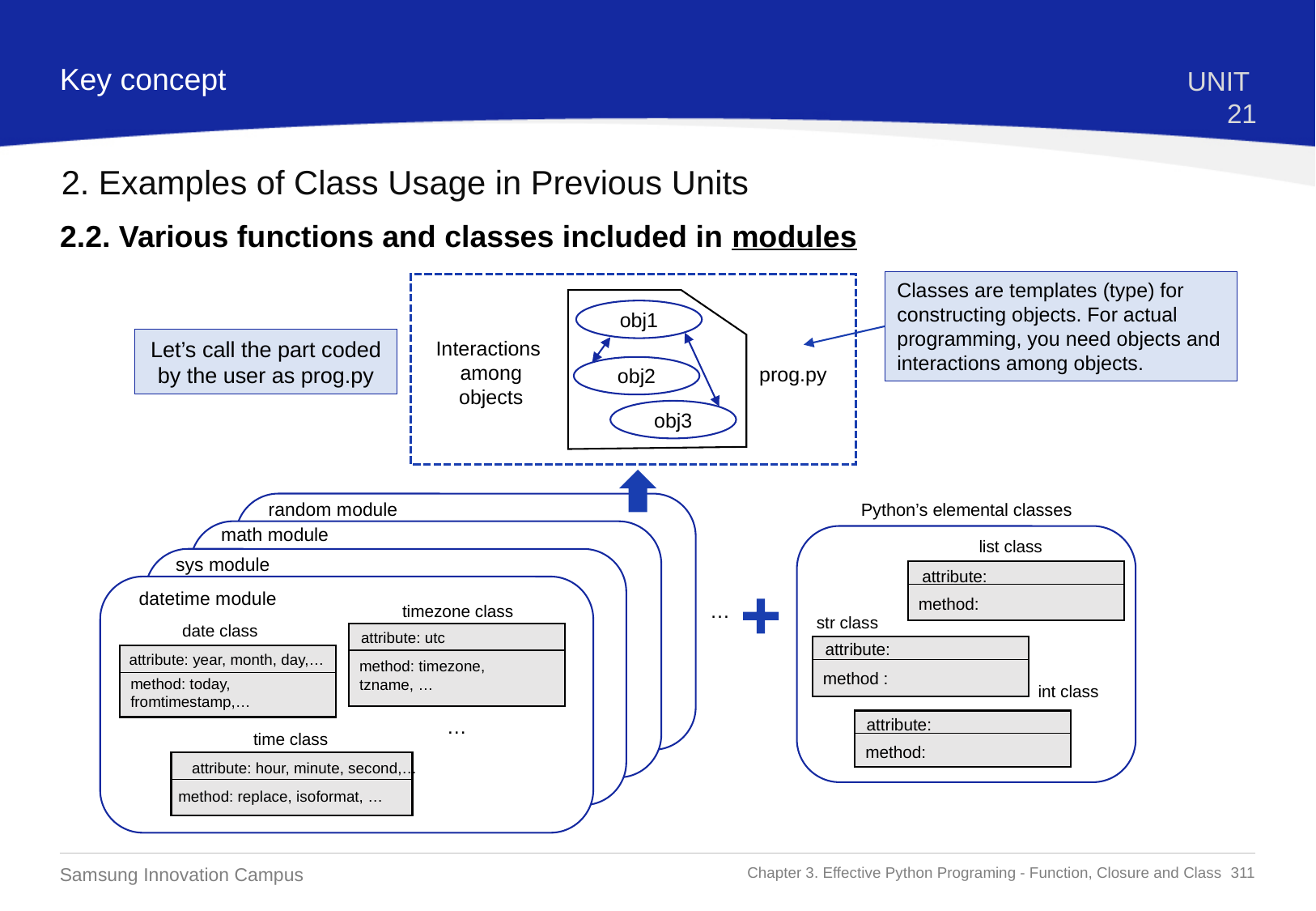

Key concept
UNIT  21
2. Examples of Class Usage in Previous Units
2.2. Various functions and classes included in modules
Classes are templates (type) for constructing objects. For actual programming, you need objects and interactions among objects.

obj1
Interactions
among objects
Let’s call the part coded by the user as prog.py
객체 간의
상호작용
prog.py
obj2
obj3

random module
Python’s elemental classes

math module

list class
sys module

attribute:

datetime module
method:
…

timezone class
str class
date class
attribute: utc

method: timezone,
tzname, …
attribute:

attribute: year, month, day,…

method: today, fromtimestamp,…
method :
int class
…
attribute:

time class
method:
attribute: hour, minute, second,…

method: replace, isoformat, …